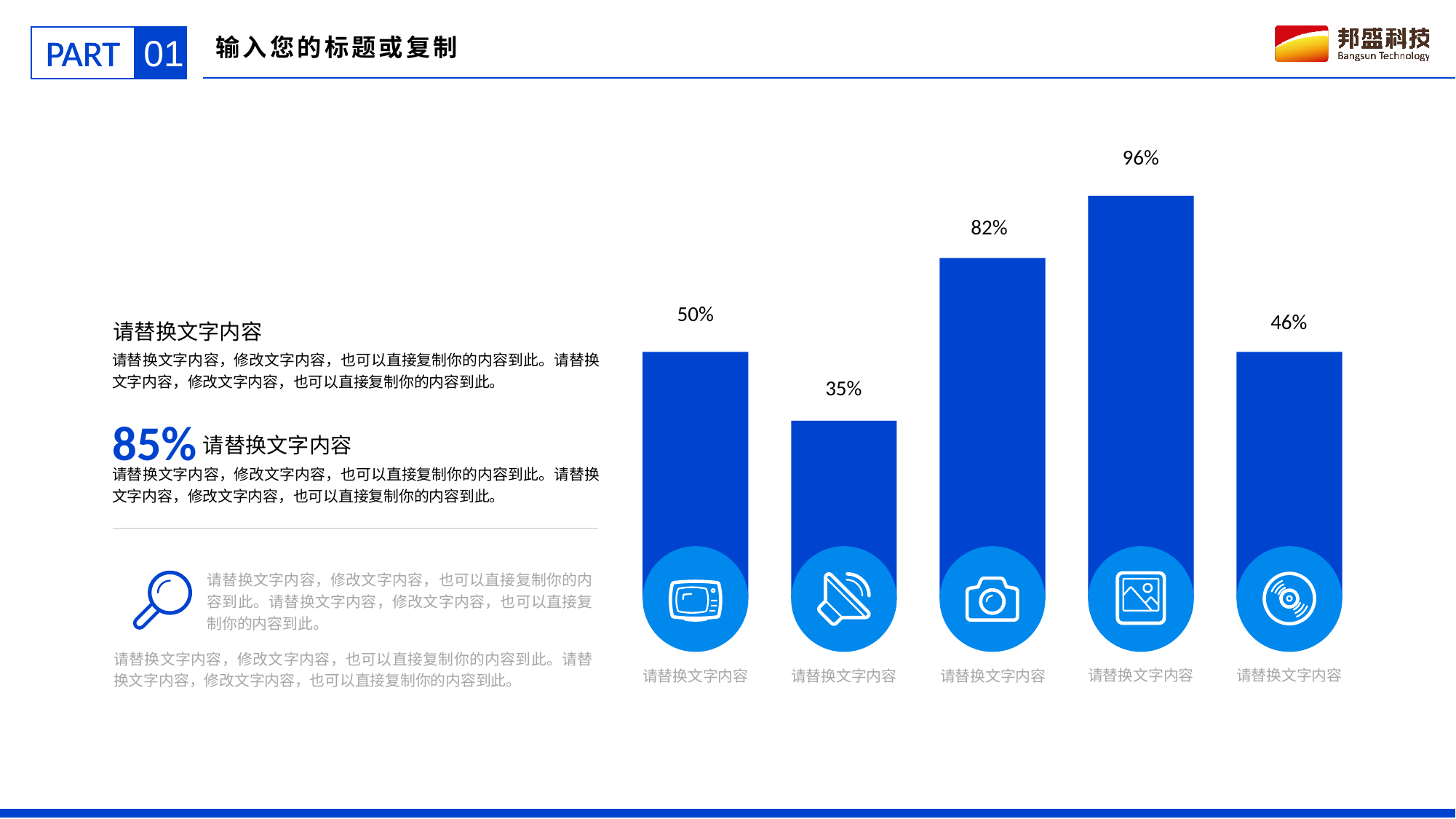

01
PART
输入您的标题或复制
96%

82%

50%
46%
请替换文字内容
请替换文字内容，修改文字内容，也可以直接复制你的内容到此。请替换文字内容，修改文字内容，也可以直接复制你的内容到此。

35%
85%

请替换文字内容
请替换文字内容，修改文字内容，也可以直接复制你的内容到此。请替换文字内容，修改文字内容，也可以直接复制你的内容到此。

请替换文字内容，修改文字内容，也可以直接复制你的内容到此。请替换文字内容，修改文字内容，也可以直接复制你的内容到此。

请替换文字内容，修改文字内容，也可以直接复制你的内容到此。请替换文字内容，修改文字内容，也可以直接复制你的内容到此。
请替换文字内容
请替换文字内容
请替换文字内容
请替换文字内容
请替换文字内容